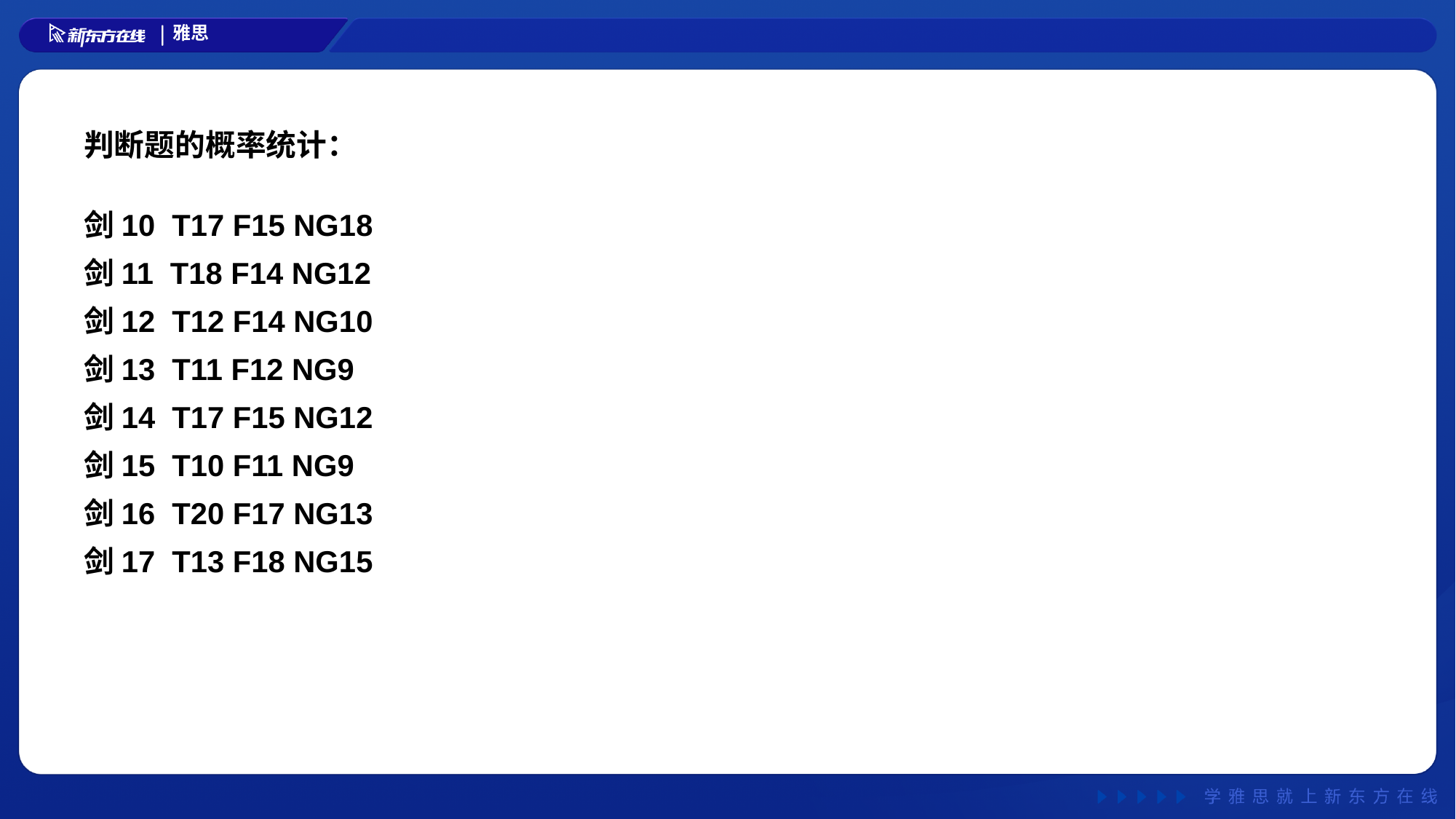

判断题的概率统计：

剑10  T17 F15 NG18
剑11  T18 F14 NG12
剑12  T12 F14 NG10
剑13  T11 F12 NG9
剑14  T17 F15 NG12
剑15  T10 F11 NG9
剑16  T20 F17 NG13
剑17  T13 F18 NG15